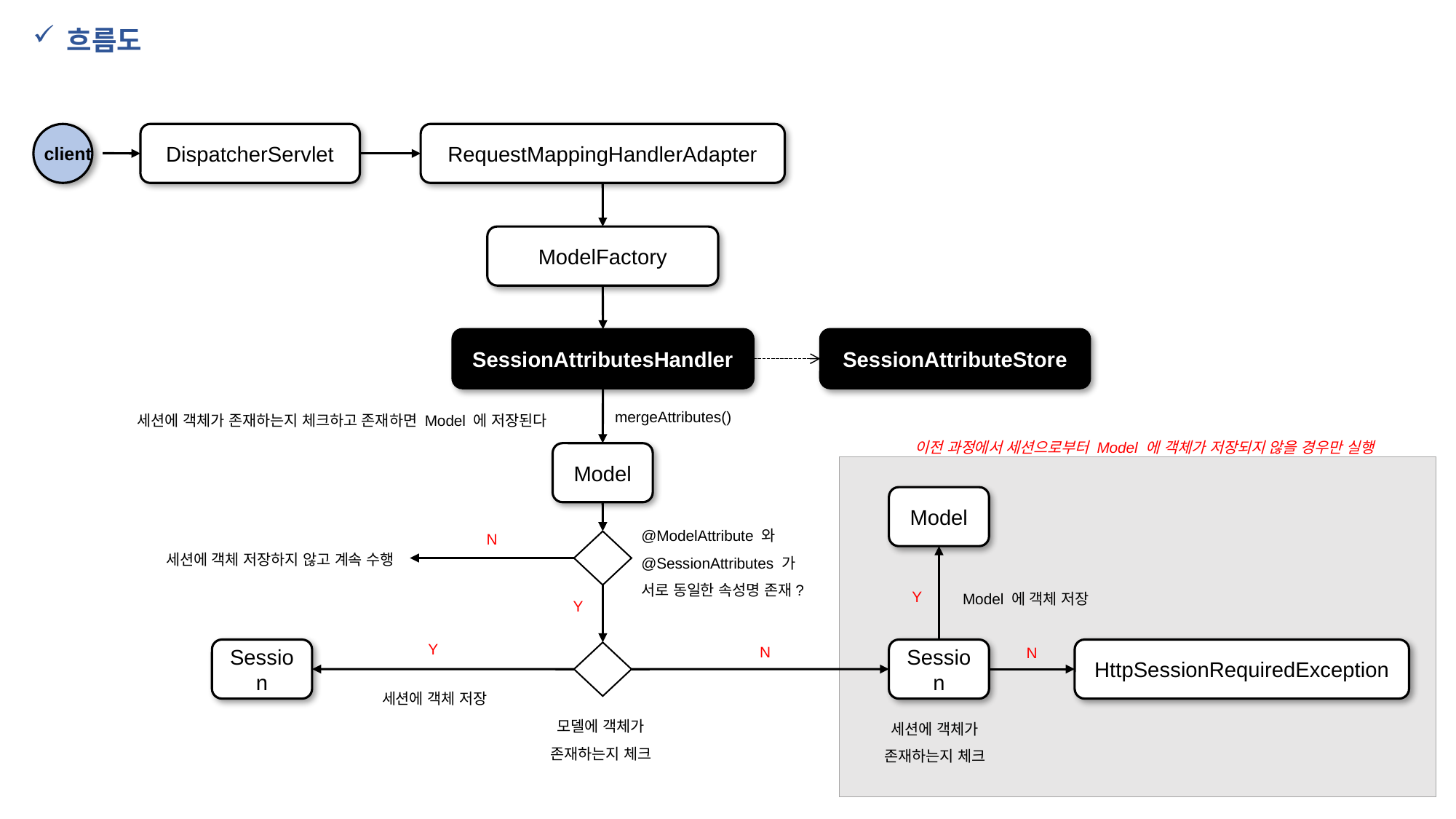

흐름도

client
DispatcherServlet
RequestMappingHandlerAdapter
ModelFactory
SessionAttributesHandler
SessionAttributeStore
세션에 객체가 존재하는지 체크하고 존재하면 Model 에 저장된다
mergeAttributes()
이전 과정에서 세션으로부터 Model 에 객체가 저장되지 않을 경우만 실행
Model

Model
@ModelAttribute 와 @SessionAttributes 가 서로 동일한 속성명 존재?
N

세션에 객체 저장하지 않고 계속 수행
Model 에 객체 저장
Y
Y
Y
N
N
Session
Session
HttpSessionRequiredException

세션에 객체 저장
모델에 객체가 존재하는지 체크
세션에 객체가 존재하는지 체크